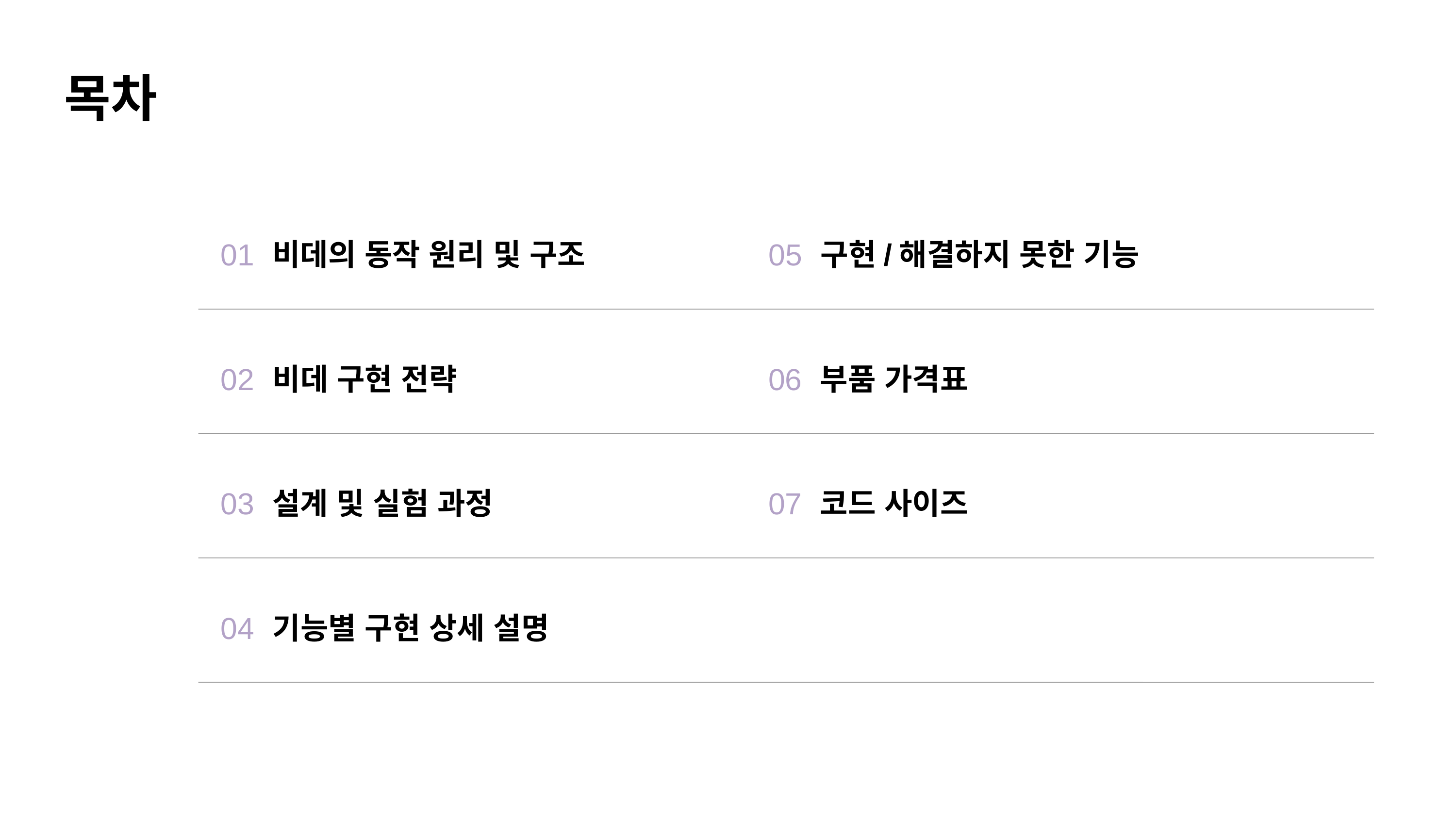

목차
05
구현/해결하지 못한 기능
01
비데의 동작 원리 및 구조

06
부품 가격표
02
비데 구현 전략

03
설계 및 실험 과정
07
코드 사이즈

04
기능별 구현 상세 설명